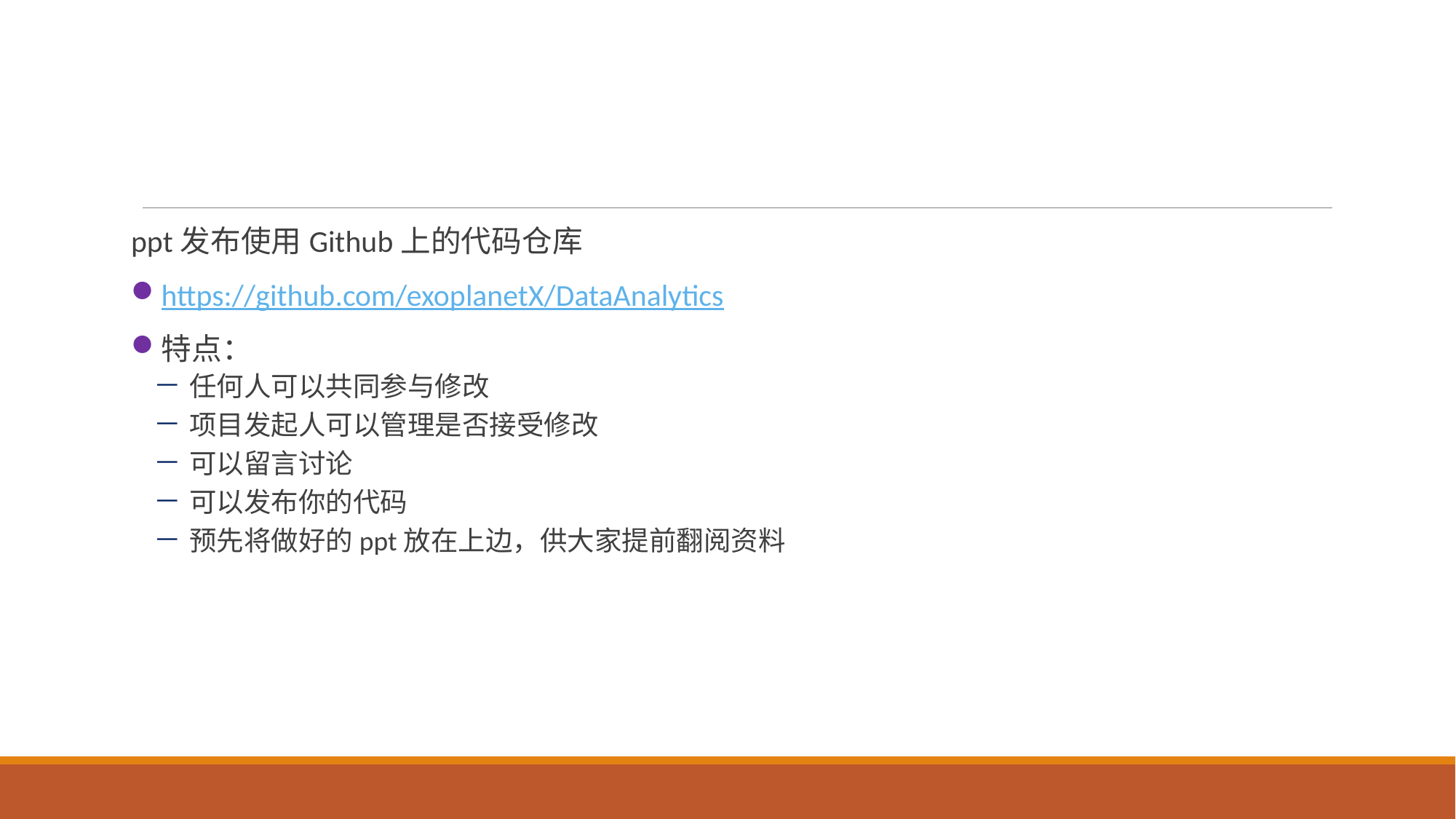

#
ppt发布使用Github上的代码仓库
https://github.com/exoplanetX/DataAnalytics
特点：
任何人可以共同参与修改
项目发起人可以管理是否接受修改
可以留言讨论
可以发布你的代码
预先将做好的ppt放在上边，供大家提前翻阅资料